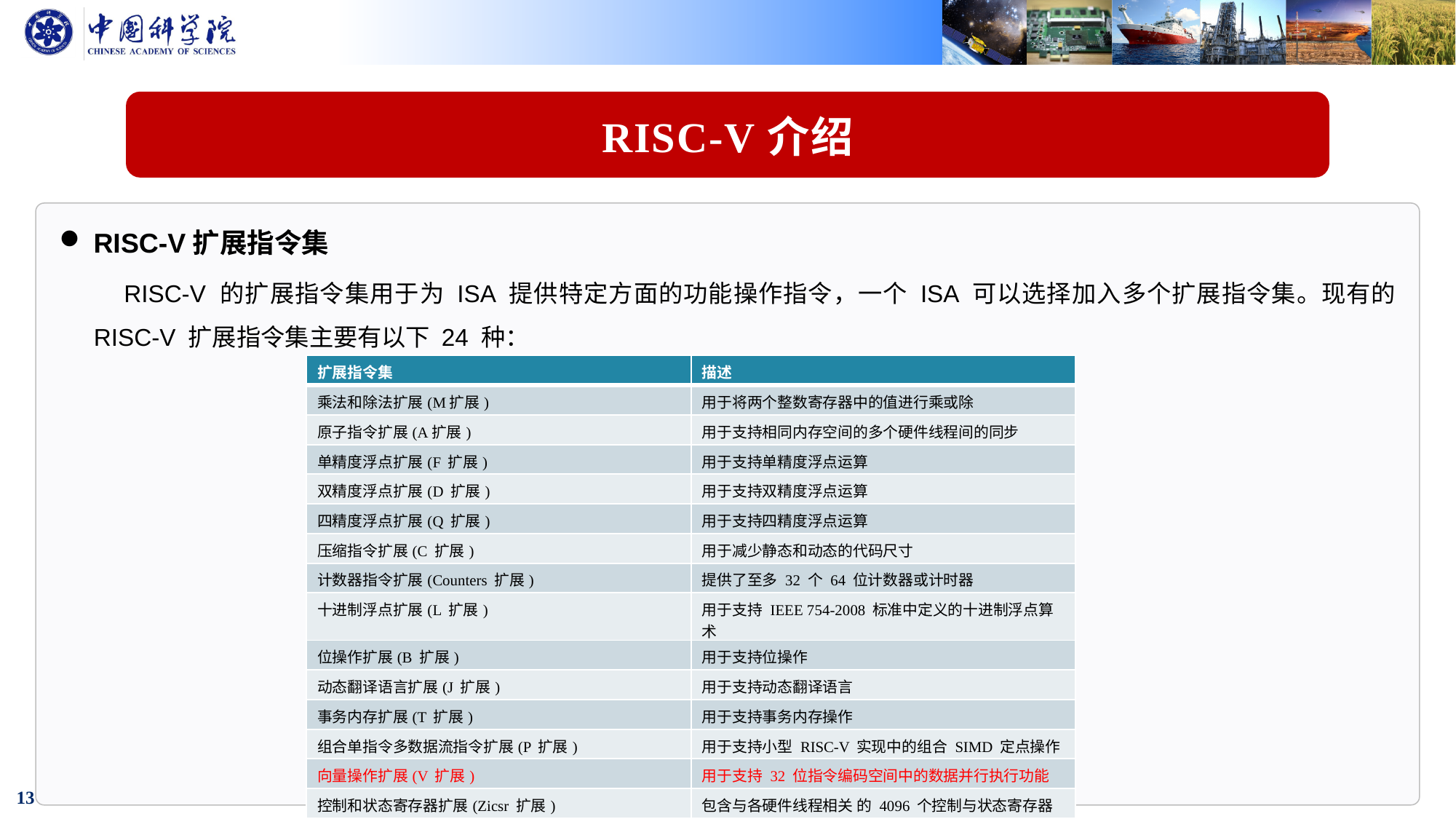

RISC-V介绍

RISC-V扩展指令集
    RISC-V 的扩展指令集用于为 ISA 提供特定方面的功能操作指令，一个 ISA 可以选择加入多个扩展指令集。现有的 RISC-V 扩展指令集主要有以下 24 种：
| 扩展指令集 | 描述 |
| --- | --- |
| 乘法和除法扩展(M扩展) | 用于将两个整数寄存器中的值进行乘或除 |
| 原子指令扩展(A扩展) | 用于支持相同内存空间的多个硬件线程间的同步 |
| 单精度浮点扩展(F 扩展) | 用于支持单精度浮点运算 |
| 双精度浮点扩展(D 扩展) | 用于支持双精度浮点运算 |
| 四精度浮点扩展(Q 扩展) | 用于支持四精度浮点运算 |
| 压缩指令扩展(C 扩展) | 用于减少静态和动态的代码尺寸 |
| 计数器指令扩展(Counters 扩展) | 提供了至多 32 个 64 位计数器或计时器 |
| 十进制浮点扩展(L 扩展) | 用于支持 IEEE 754-2008 标准中定义的十进制浮点算术 |
| 位操作扩展(B 扩展) | 用于支持位操作 |
| 动态翻译语言扩展(J 扩展) | 用于支持动态翻译语言 |
| 事务内存扩展(T 扩展) | 用于支持事务内存操作 |
| 组合单指令多数据流指令扩展(P 扩展) | 用于支持小型 RISC-V 实现中的组合 SIMD 定点操作 |
| 向量操作扩展(V 扩展) | 用于支持 32 位指令编码空间中的数据并行执行功能 |
| 控制和状态寄存器扩展(Zicsr 扩展) | 包含与各硬件线程相关 的 4096 个控制与状态寄存器 |